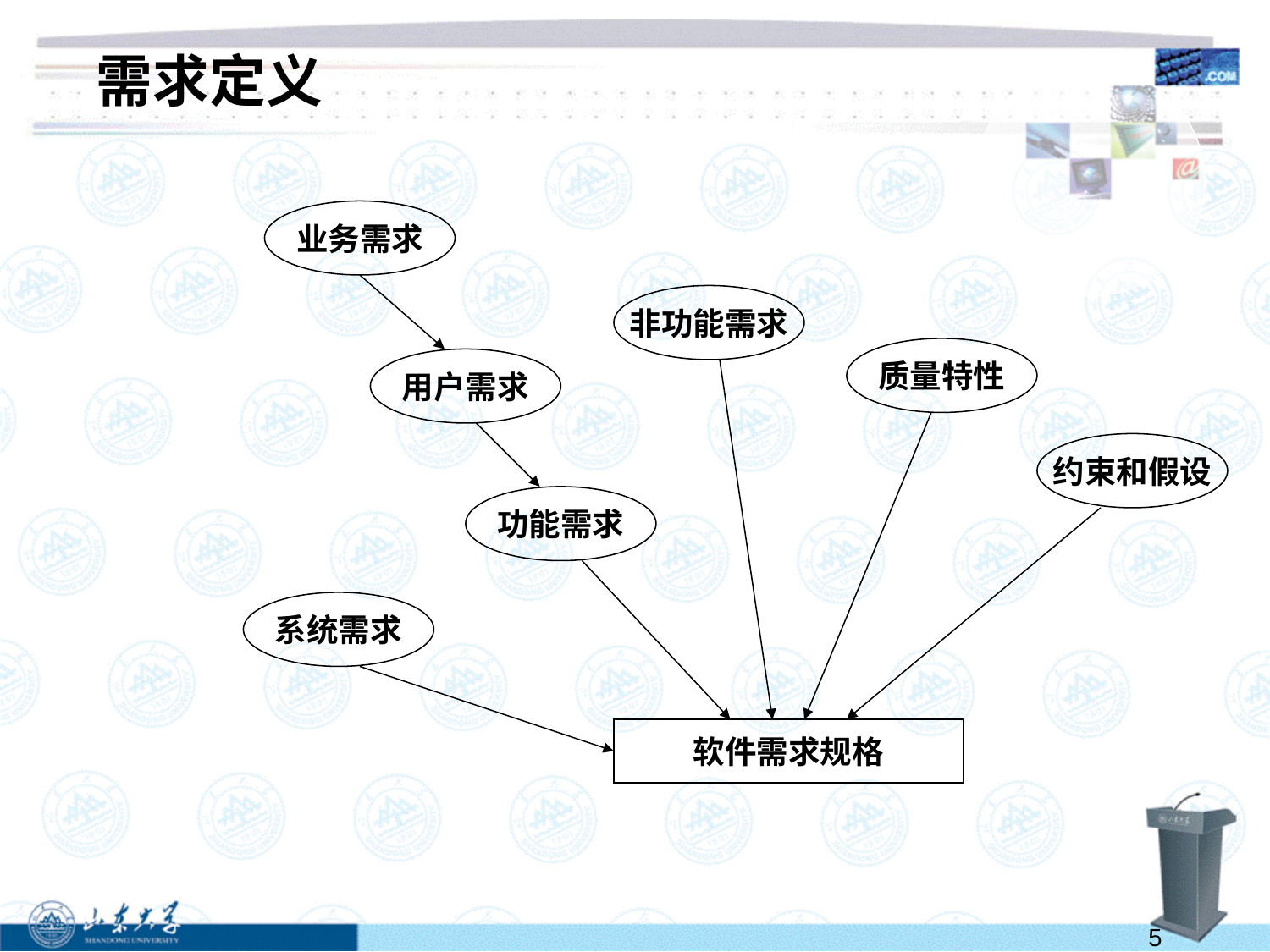

# 需求定义
业务需求

非功能需求
质量特性
用户需求

约束和假设
功能需求

系统需求

软件需求规格
5